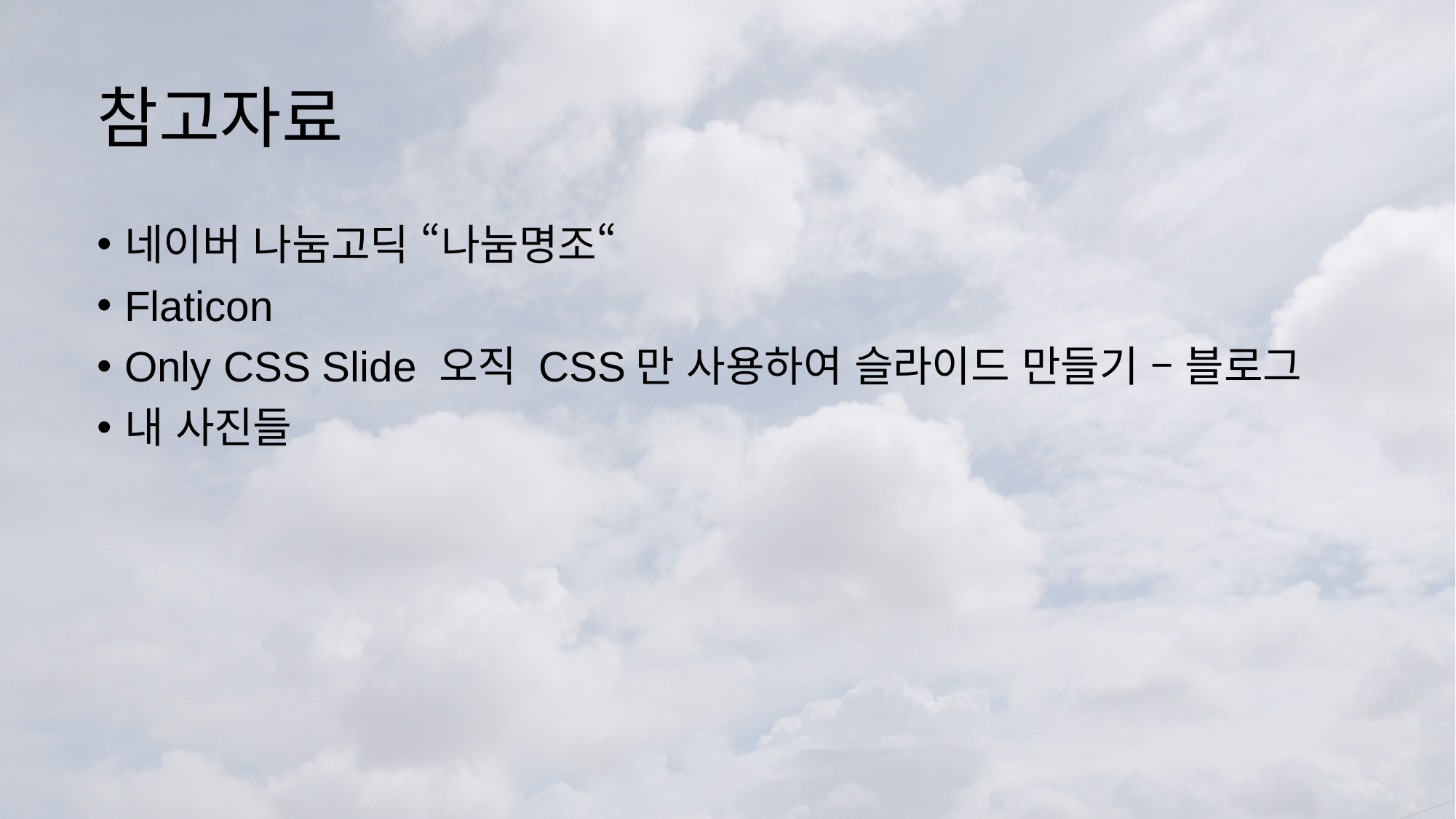

# 참고자료
네이버 나눔고딕 “나눔명조“
Flaticon
Only CSS Slide 오직 CSS만 사용하여 슬라이드 만들기 – 블로그
내 사진들